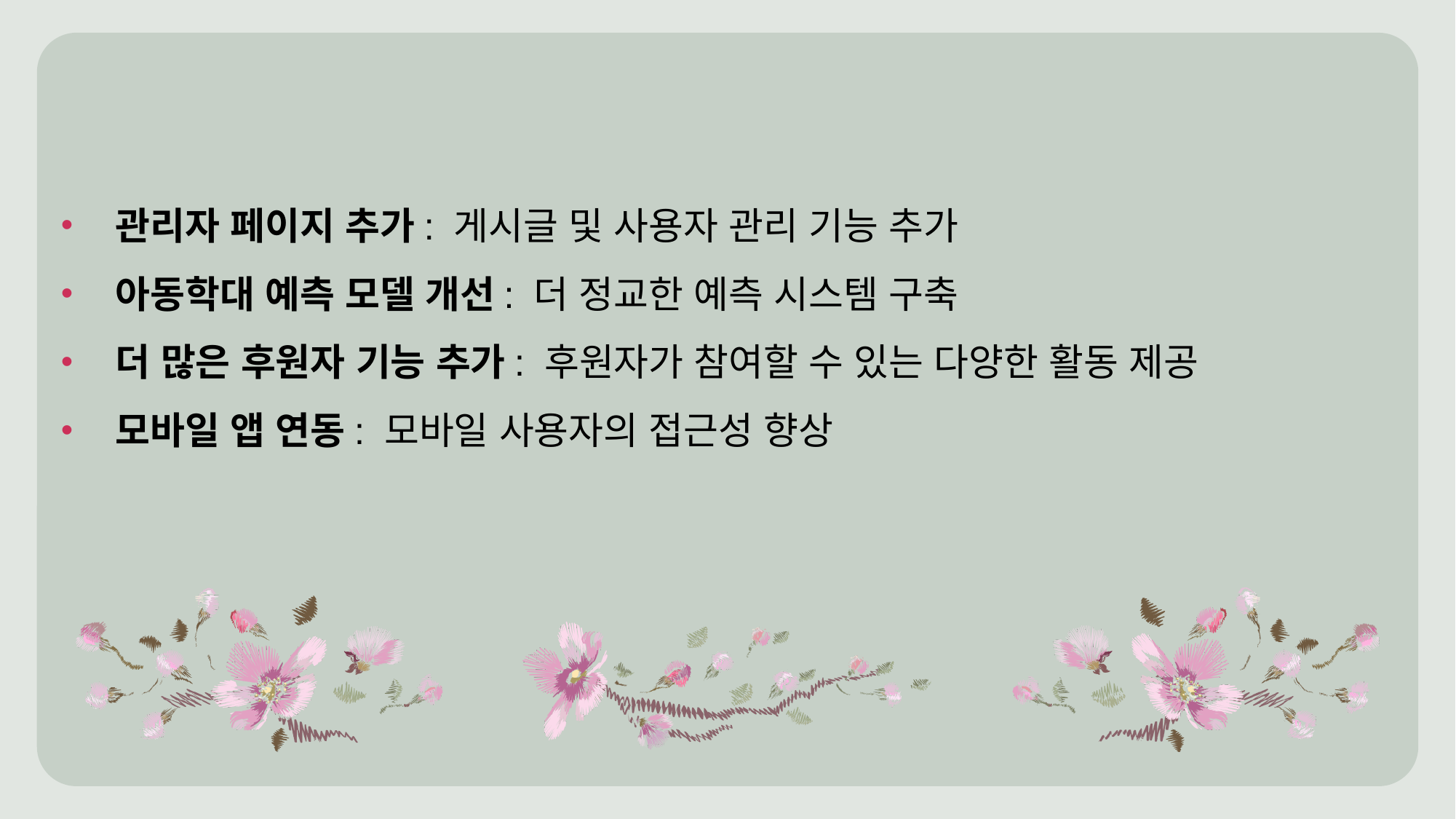

관리자 페이지 추가: 게시글 및 사용자 관리 기능 추가
아동학대 예측 모델 개선: 더 정교한 예측 시스템 구축
더 많은 후원자 기능 추가: 후원자가 참여할 수 있는 다양한 활동 제공
모바일 앱 연동: 모바일 사용자의 접근성 향상